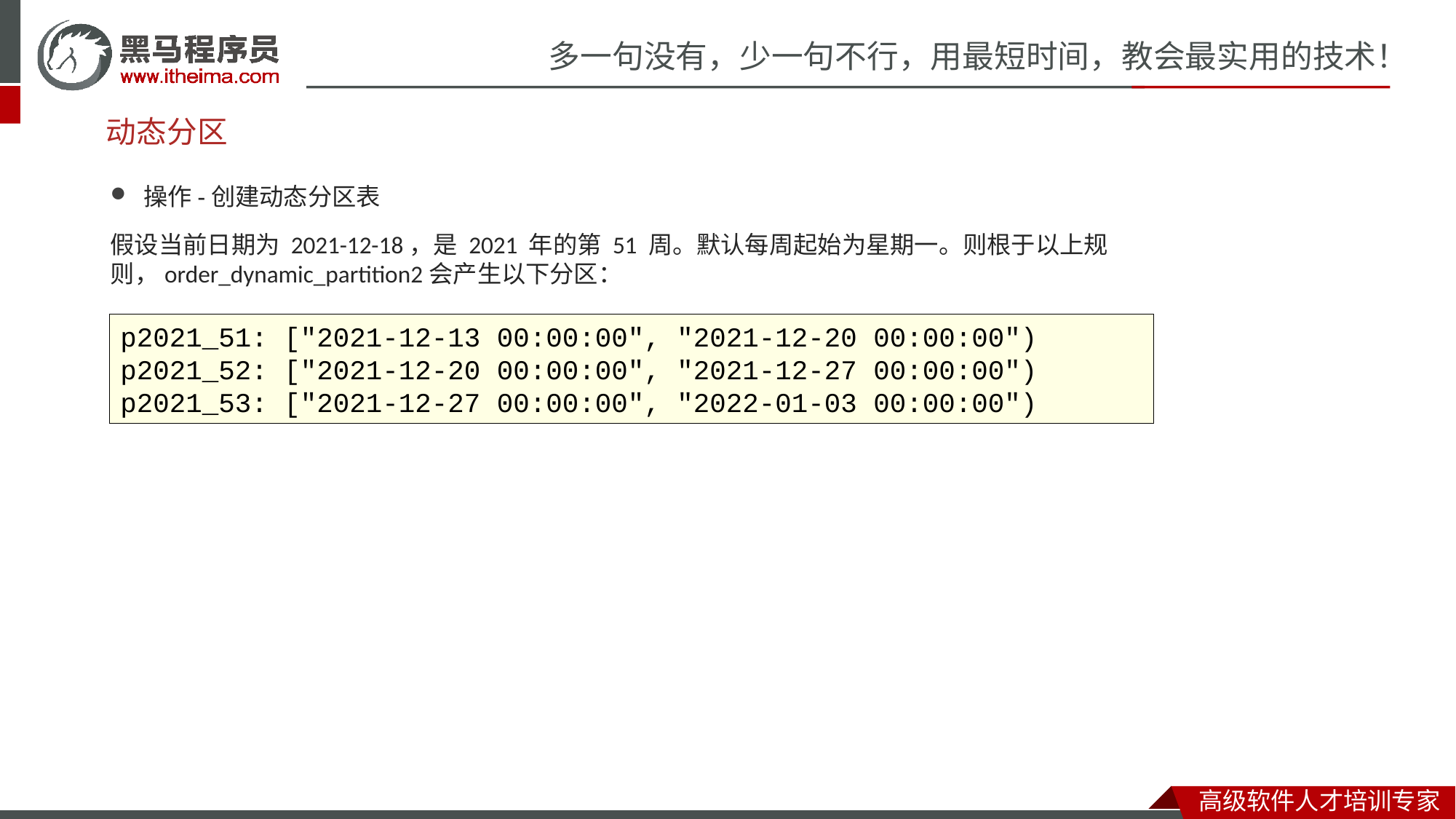

# 动态分区
操作-创建动态分区表
假设当前日期为 2021-12-18，是 2021 年的第 51 周。默认每周起始为星期一。则根于以上规则，order_dynamic_partition2会产生以下分区：
p2021_51: ["2021-12-13 00:00:00", "2021-12-20 00:00:00")
p2021_52: ["2021-12-20 00:00:00", "2021-12-27 00:00:00")
p2021_53: ["2021-12-27 00:00:00", "2022-01-03 00:00:00")